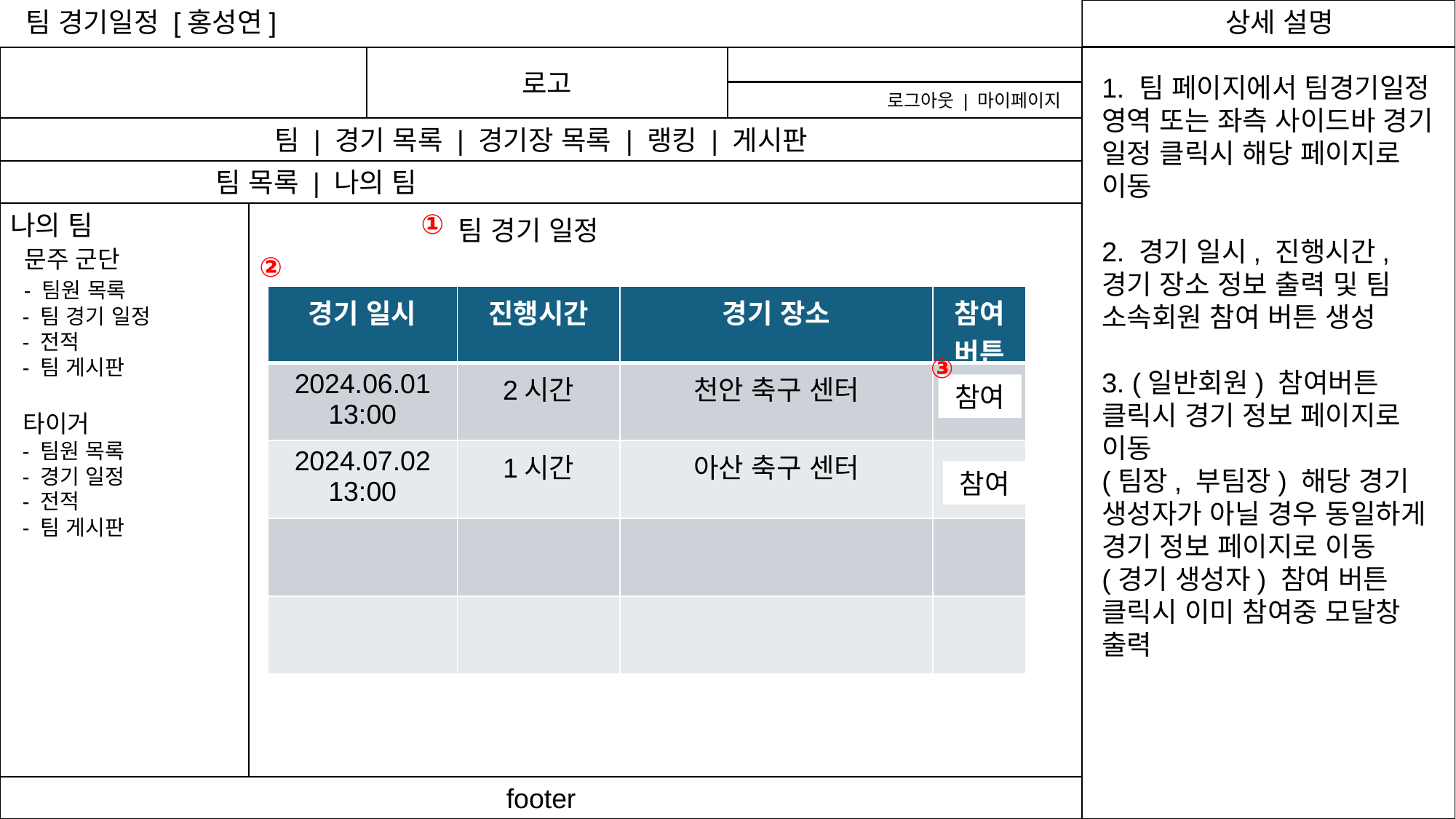

팀 경기일정 [홍성연]

로고
1. 팀 페이지에서 팀경기일정 영역 또는 좌측 사이드바 경기 일정 클릭시 해당 페이지로 이동

2. 경기 일시, 진행시간, 경기 장소 정보 출력 및 팀 소속회원 참여 버튼 생성

3. (일반회원) 참여버튼 클릭시 경기 정보 페이지로 이동
(팀장, 부팀장) 해당 경기 생성자가 아닐 경우 동일하게 경기 정보 페이지로 이동
(경기 생성자) 참여 버튼 클릭시 이미 참여중 모달창 출력
로그아웃 | 마이페이지
팀 | 경기 목록 | 경기장 목록 | 랭킹 | 게시판

                          팀 목록 | 나의 팀
①
나의 팀
 문주 군단
  - 팀원 목록
  - 팀 경기 일정
  - 전적
  - 팀 게시판

 타이거
  - 팀원 목록
  - 경기 일정
  - 전적
  - 팀 게시판
팀 경기 일정
②
②
| 경기 일시 | 진행시간 | 경기 장소 | 참여버튼 |
| --- | --- | --- | --- |
| 2024.06.01 13:00 | 2시간 | 천안 축구 센터 |  |
| 2024.07.02 13:00 | 1시간 | 아산 축구 센터 |  |
|  |  |  |  |
|  |  |  |  |
③
참여
참여
footer